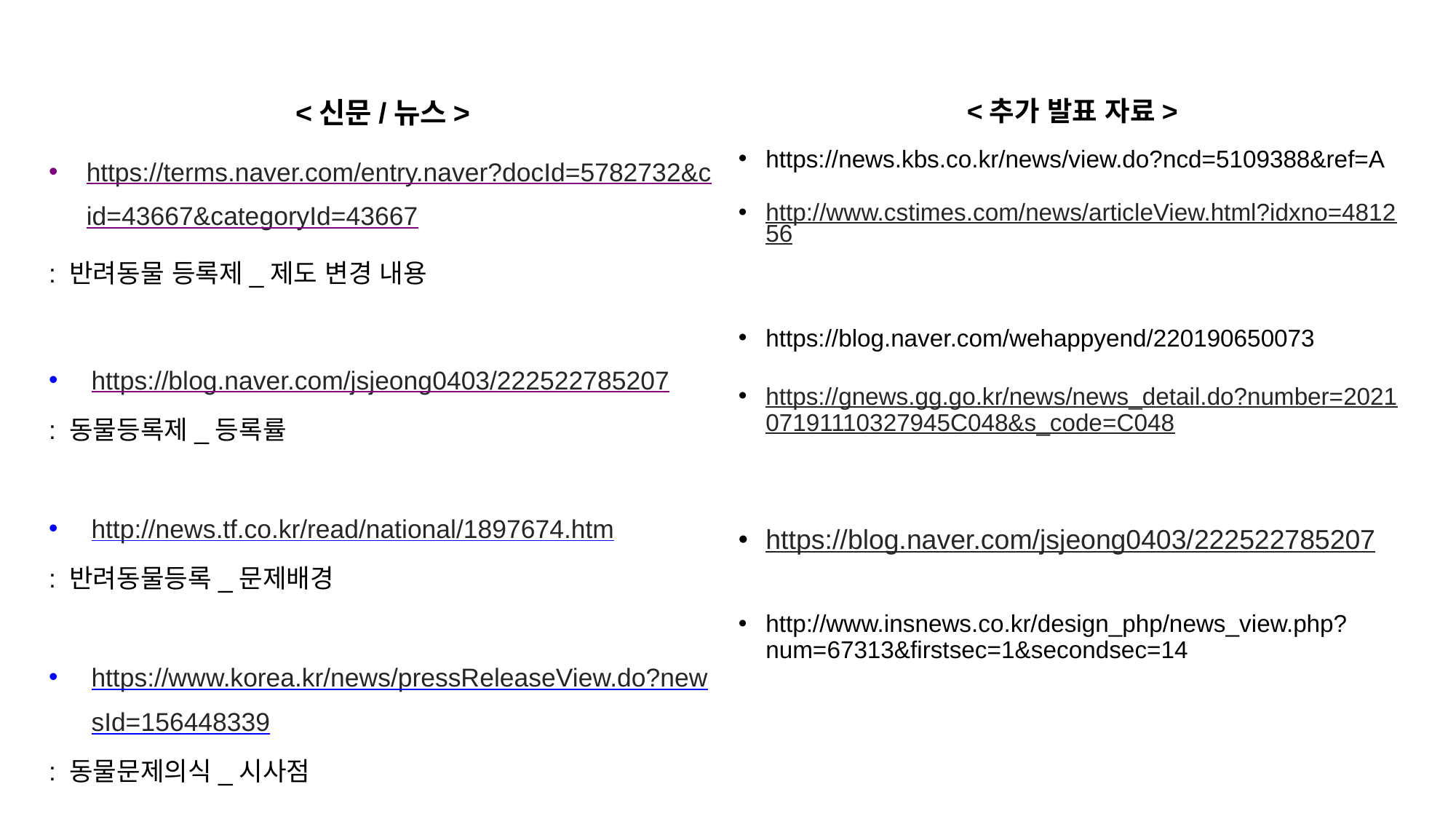

<신문/뉴스>
https://terms.naver.com/entry.naver?docId=5782732&cid=43667&categoryId=43667
: 반려동물 등록제_제도 변경 내용

https://blog.naver.com/jsjeong0403/222522785207
: 동물등록제_등록률

http://news.tf.co.kr/read/national/1897674.htm
: 반려동물등록_문제배경

https://www.korea.kr/news/pressReleaseView.do?newsId=156448339
: 동물문제의식_시사점

<추가 발표 자료>
https://news.kbs.co.kr/news/view.do?ncd=5109388&ref=A
http://www.cstimes.com/news/articleView.html?idxno=481256

https://blog.naver.com/wehappyend/220190650073
https://gnews.gg.go.kr/news/news_detail.do?number=202107191110327945C048&s_code=C048

https://blog.naver.com/jsjeong0403/222522785207

http://www.insnews.co.kr/design_php/news_view.php?num=67313&firstsec=1&secondsec=14